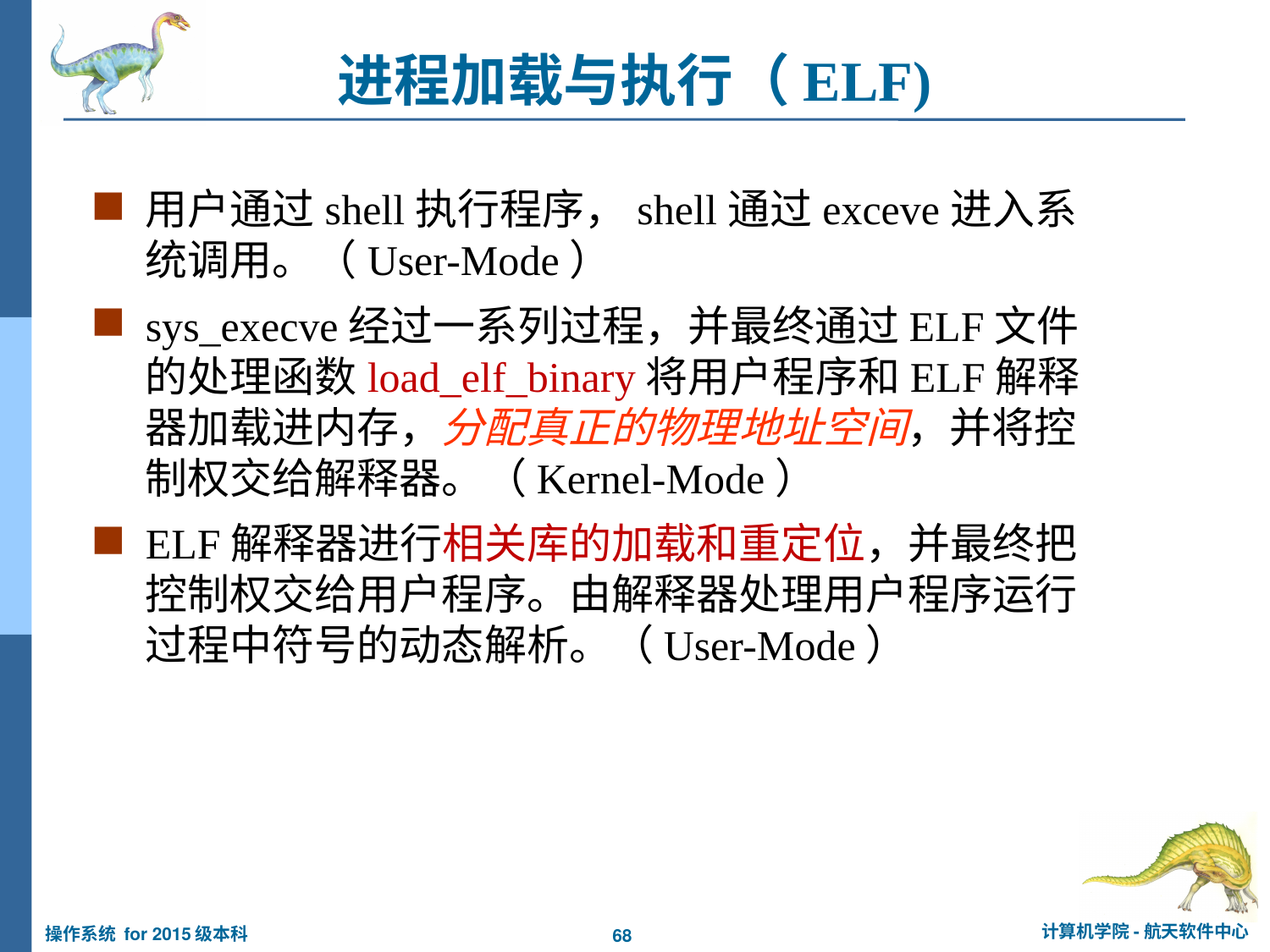

进程加载与执行（ELF)
用户通过shell执行程序，shell通过exceve进入系统调用。（User-Mode）
sys_execve经过一系列过程，并最终通过ELF文件的处理函数load_elf_binary将用户程序和ELF解释器加载进内存，分配真正的物理地址空间，并将控制权交给解释器。（Kernel-Mode）
ELF解释器进行相关库的加载和重定位，并最终把控制权交给用户程序。由解释器处理用户程序运行过程中符号的动态解析。（User-Mode）